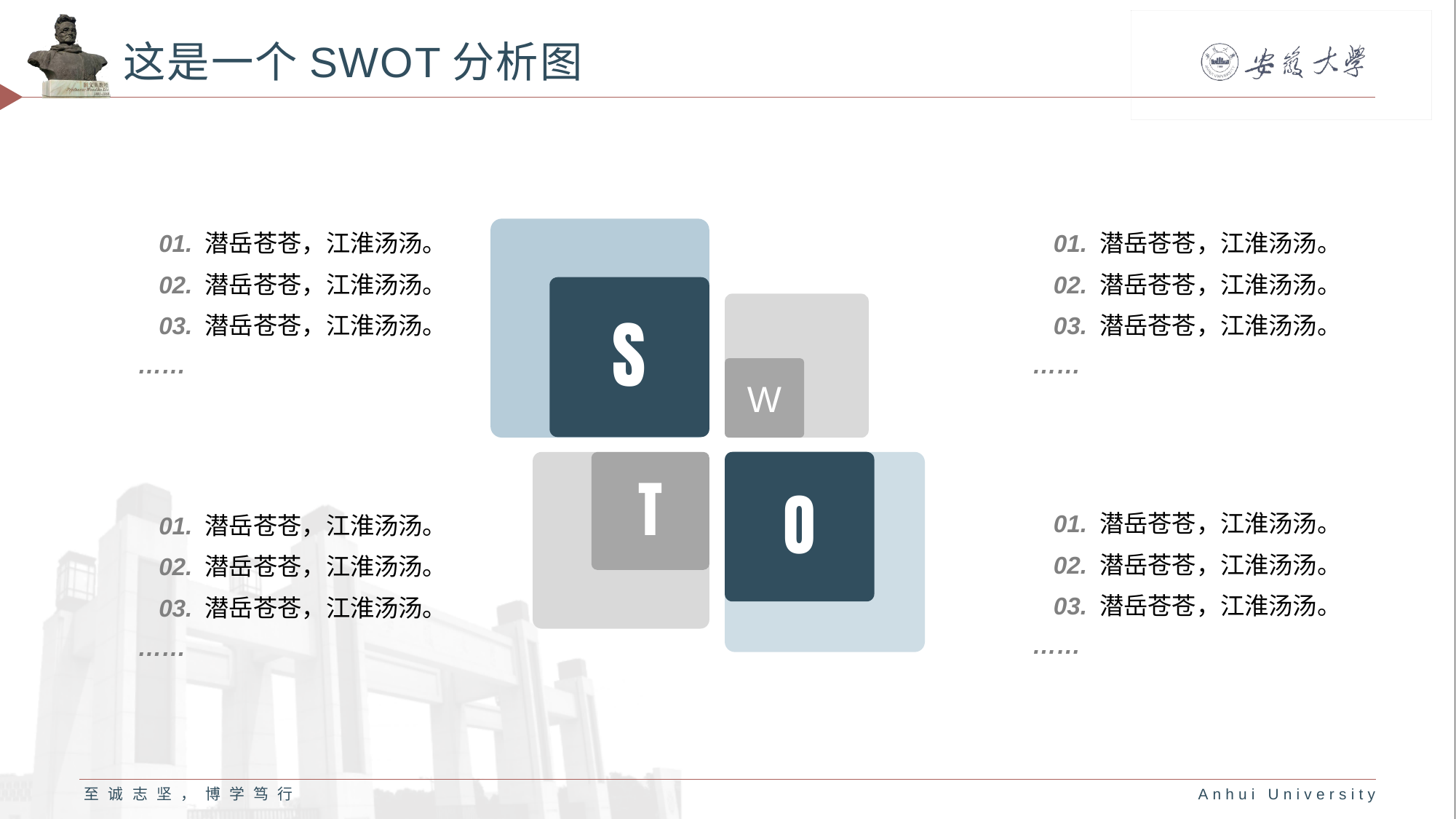

# 这是一个SWOT分析图
01. 潜岳苍苍，江淮汤汤。

02. 潜岳苍苍，江淮汤汤。

03. 潜岳苍苍，江淮汤汤。

……
01. 潜岳苍苍，江淮汤汤。

02. 潜岳苍苍，江淮汤汤。

03. 潜岳苍苍，江淮汤汤。

……

S

W

T

O
01. 潜岳苍苍，江淮汤汤。

02. 潜岳苍苍，江淮汤汤。

03. 潜岳苍苍，江淮汤汤。

……
01. 潜岳苍苍，江淮汤汤。

02. 潜岳苍苍，江淮汤汤。

03. 潜岳苍苍，江淮汤汤。

……